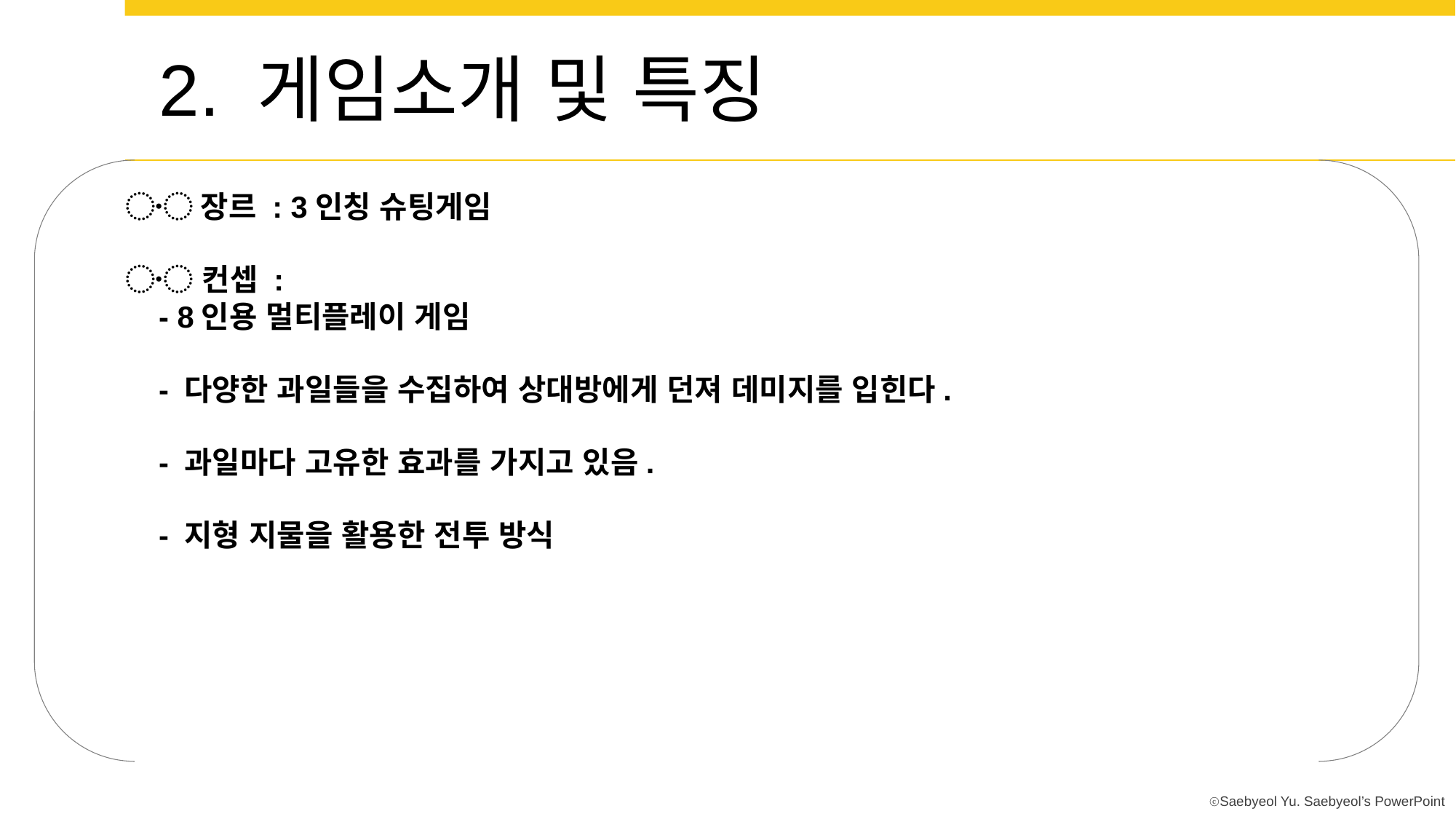

2. 게임소개 및 특징

〮 장르 : 3인칭 슈팅게임

〮 컨셉 :
    - 8인용 멀티플레이 게임

    - 다양한 과일들을 수집하여 상대방에게 던져 데미지를 입힌다.

    - 과일마다 고유한 효과를 가지고 있음.

    - 지형 지물을 활용한 전투 방식